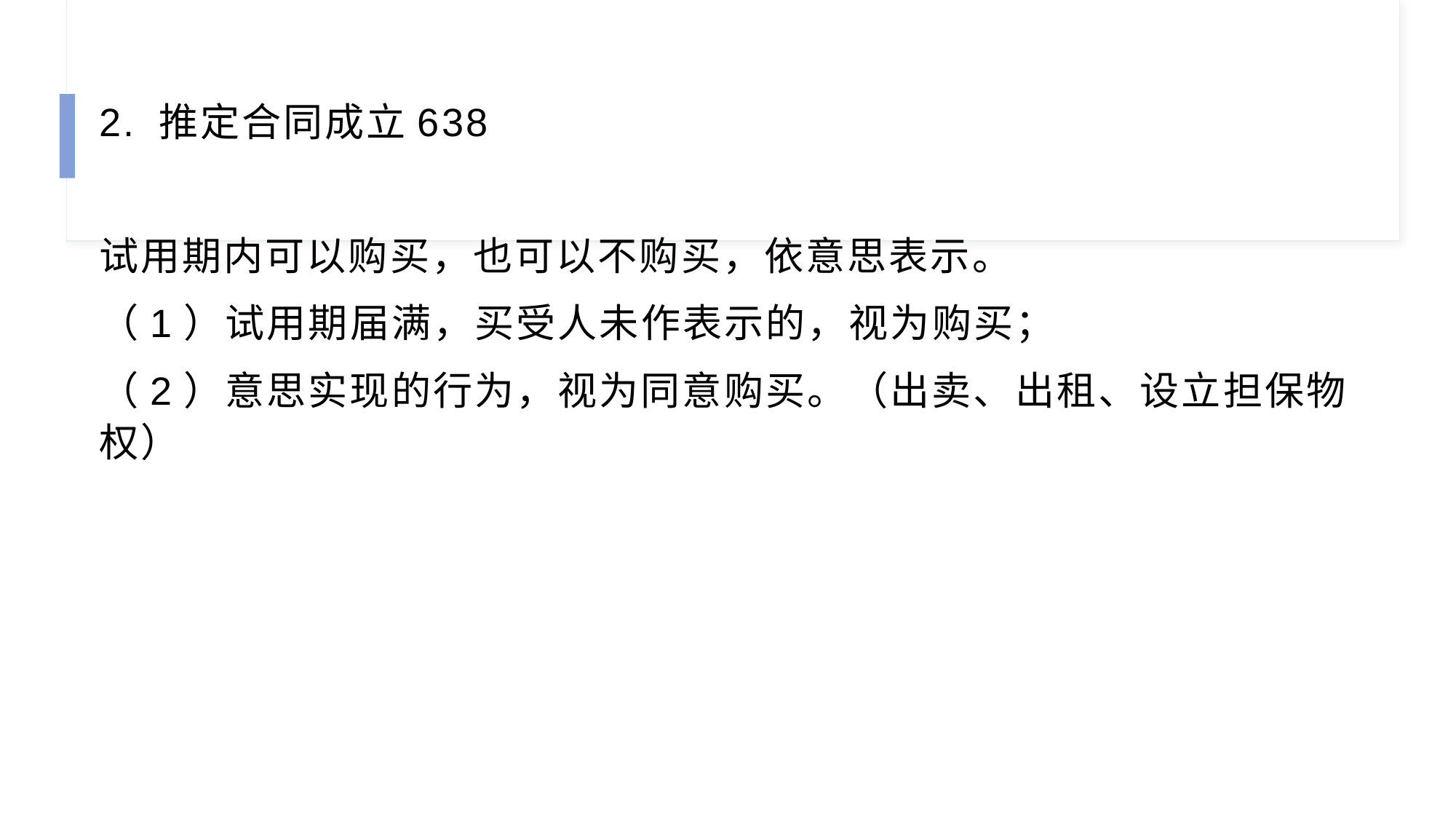

2. 推定合同成立638

试用期内可以购买，也可以不购买，依意思表示。
（1）试用期届满，买受人未作表示的，视为购买；
（2）意思实现的行为，视为同意购买。（出卖、出租、设立担保物权）